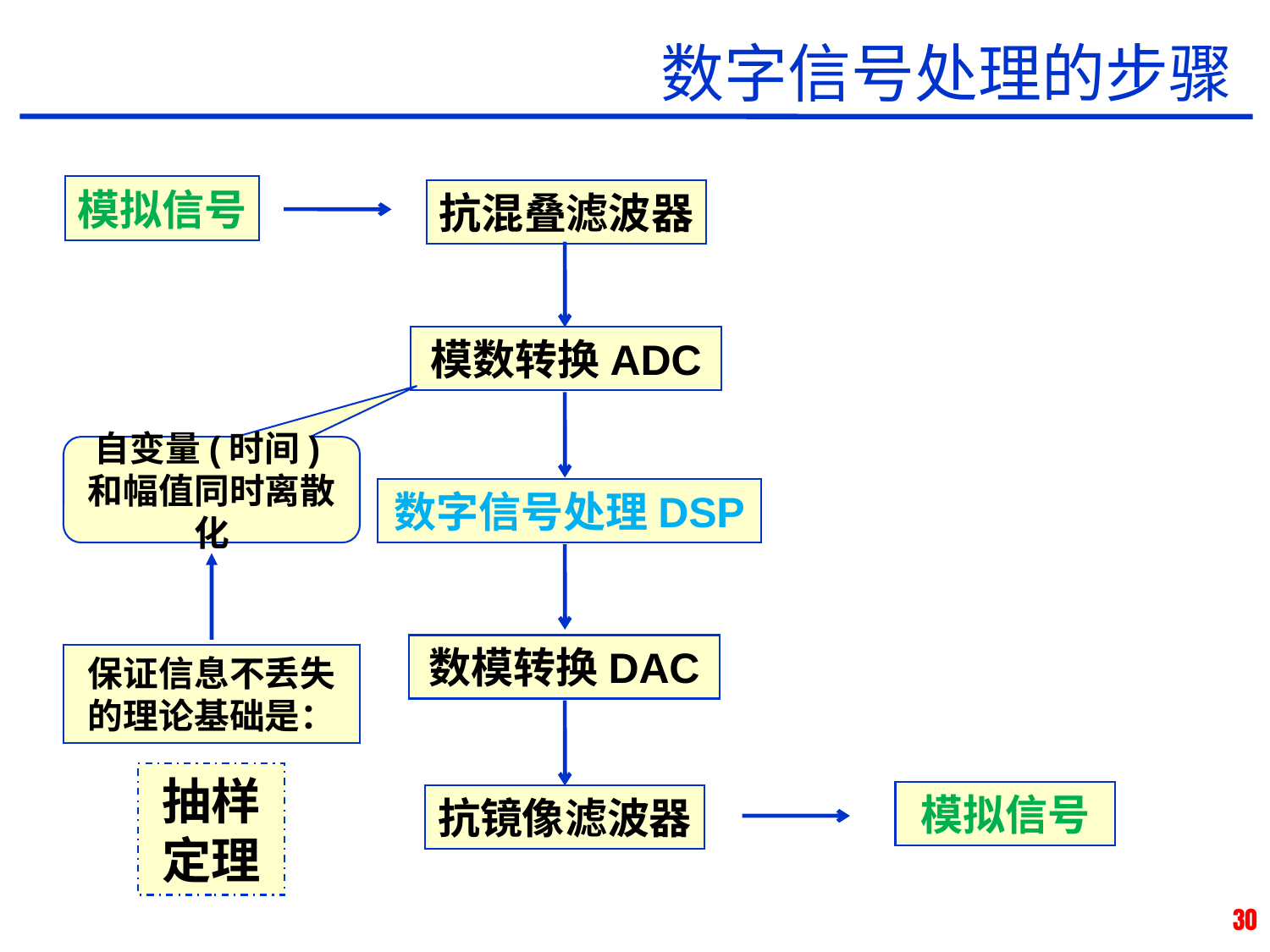

数字信号处理的步骤
模拟信号
抗混叠滤波器

模数转换ADC

自变量(时间)和幅值同时离散化

保证信息不丢失的理论基础是：
抽样定理
数字信号处理DSP

数模转换DAC

模拟信号
抗镜像滤波器

30